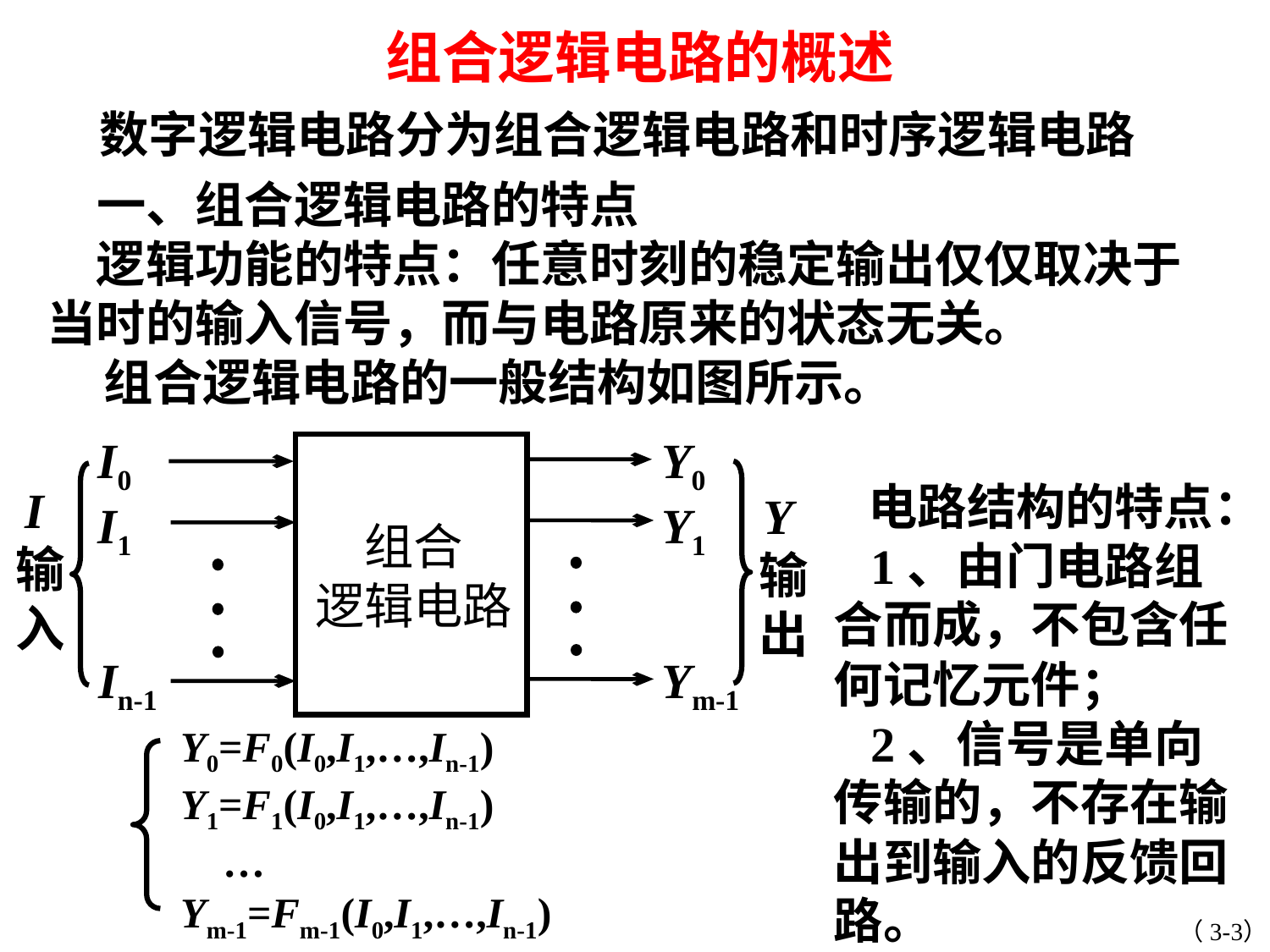

组合逻辑电路的概述
     数字逻辑电路分为组合逻辑电路和时序逻辑电路
　一、组合逻辑电路的特点
　逻辑功能的特点：任意时刻的稳定输出仅仅取决于当时的输入信号，而与电路原来的状态无关。
    组合逻辑电路的一般结构如图所示。
I0
I1
In-1
Y0

I输入
Y输出
Y1
组合
逻辑电路
Ym-1
  电路结构的特点：
   1、由门电路组合而成，不包含任何记忆元件；
   2、信号是单向传输的，不存在输出到输入的反馈回路。

Y0=F0(I0,I1,…,In-1)
Y1=F1(I0,I1,…,In-1)
    …
Ym-1=Fm-1(I0,I1,…,In-1)

（3-3）